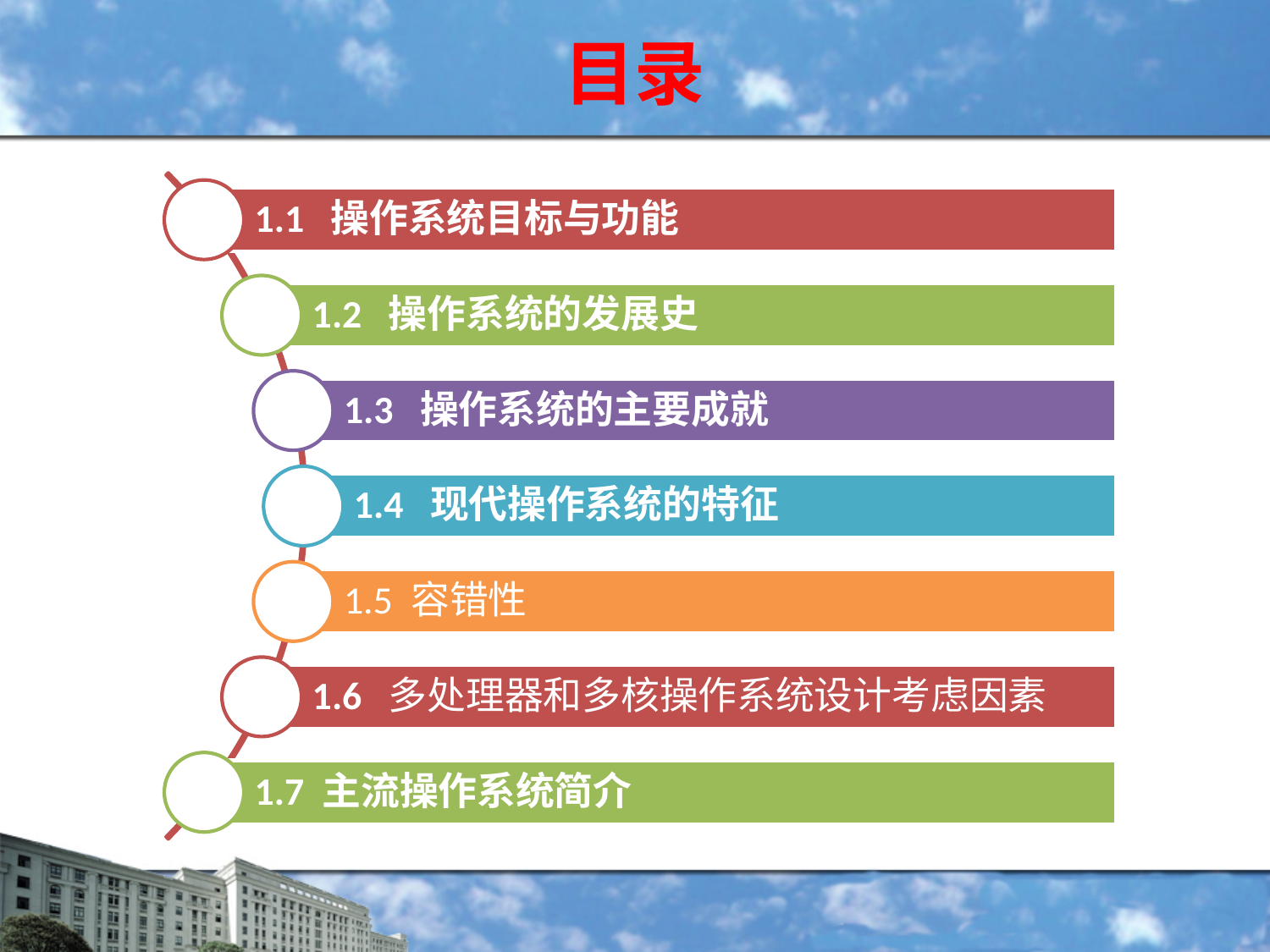

# 目录
1.1  操作系统目标与功能
1.2  操作系统的发展史
1.3  操作系统的主要成就
1.4  现代操作系统的特征
1.5 容错性
1.6  多处理器和多核操作系统设计考虑因素
1.7 主流操作系统简介